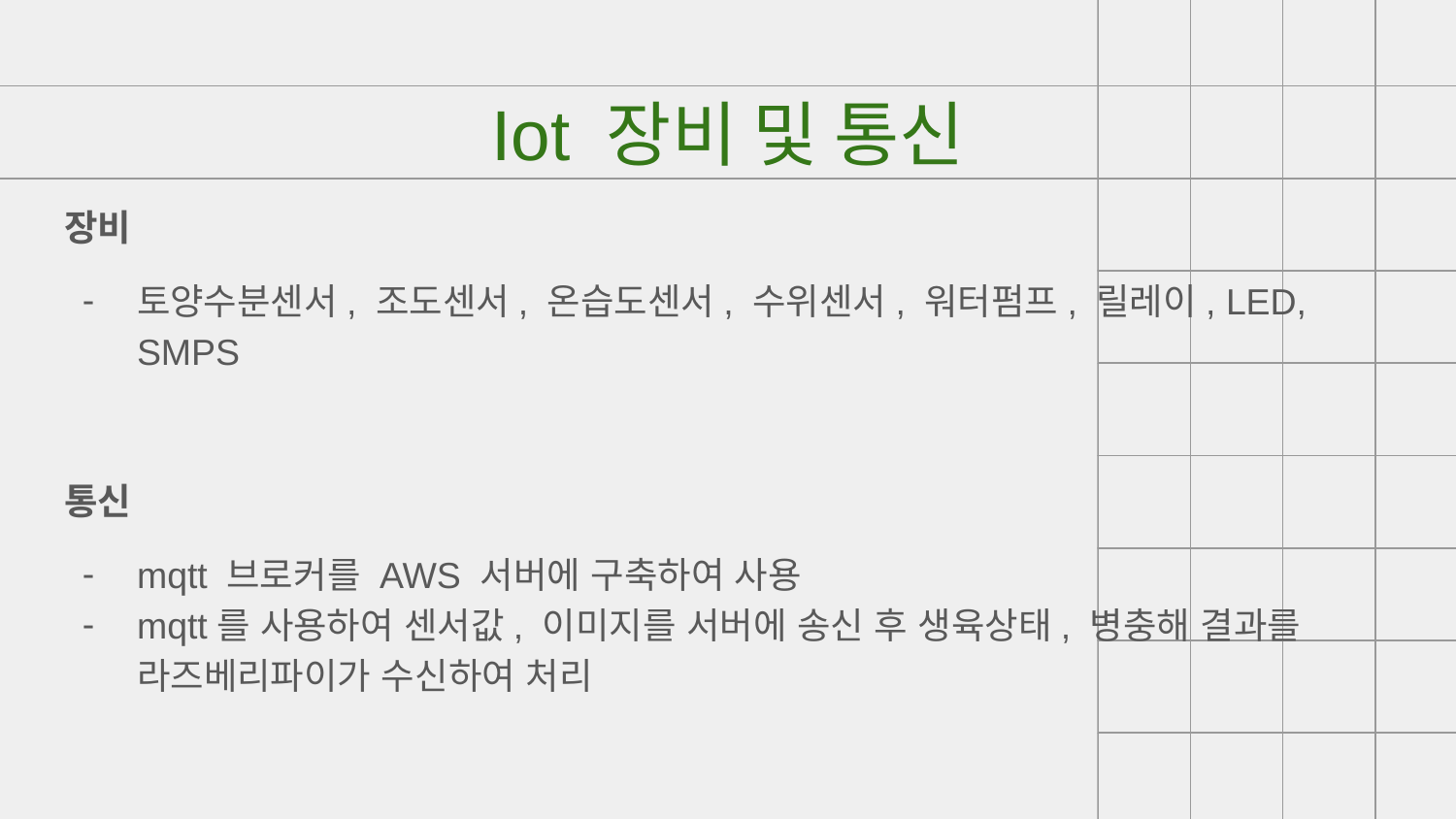

# Iot 장비 및 통신
장비
토양수분센서, 조도센서, 온습도센서, 수위센서, 워터펌프, 릴레이, LED, SMPS

통신
mqtt 브로커를 AWS 서버에 구축하여 사용
mqtt를 사용하여 센서값, 이미지를 서버에 송신 후 생육상태, 병충해 결과를 라즈베리파이가 수신하여 처리